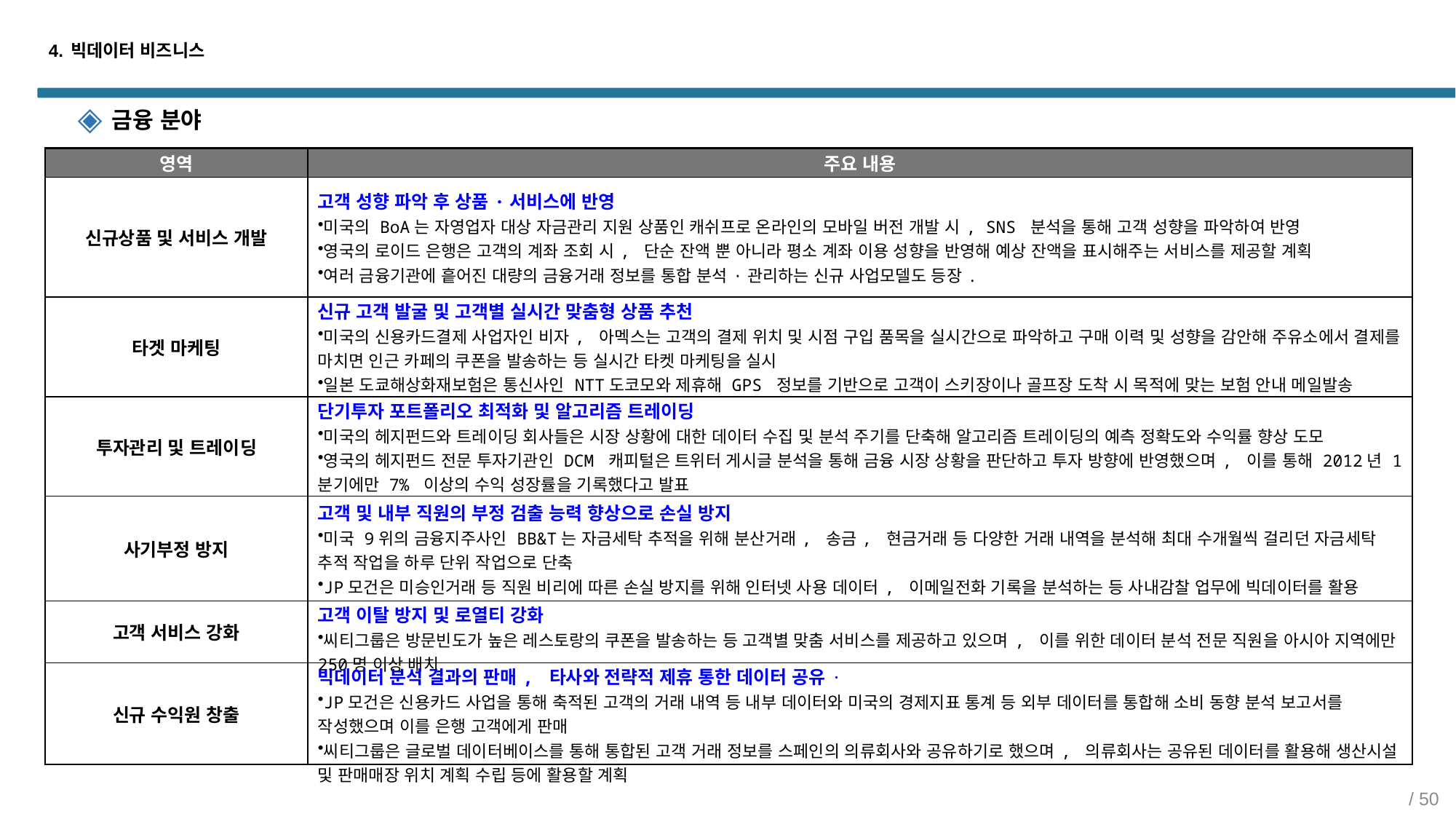

# 4. 빅데이터 비즈니스
금융 분야
| 영역 | 주요 내용 |
| --- | --- |
| 신규상품 및 서비스 개발 | 고객 성향 파악 후 상품·서비스에 반영 미국의 BoA는 자영업자 대상 자금관리 지원 상품인 캐쉬프로 온라인의 모바일 버전 개발 시, SNS 분석을 통해 고객 성향을 파악하여 반영 영국의 로이드 은행은 고객의 계좌 조회 시, 단순 잔액 뿐 아니라 평소 계좌 이용 성향을 반영해 예상 잔액을 표시해주는 서비스를 제공할 계획 여러 금융기관에 흩어진 대량의 금융거래 정보를 통합 분석·관리하는 신규 사업모델도 등장. |
| 타겟 마케팅 | 신규 고객 발굴 및 고객별 실시간 맞춤형 상품 추천 미국의 신용카드결제 사업자인 비자, 아멕스는 고객의 결제 위치 및 시점 구입 품목을 실시간으로 파악하고 구매 이력 및 성향을 감안해 주유소에서 결제를 마치면 인근 카페의 쿠폰을 발송하는 등 실시간 타켓 마케팅을 실시 일본 도쿄해상화재보험은 통신사인 NTT도코모와 제휴해 GPS 정보를 기반으로 고객이 스키장이나 골프장 도착 시 목적에 맞는 보험 안내 메일발송 |
| 투자관리 및 트레이딩 | 단기투자 포트폴리오 최적화 및 알고리즘 트레이딩 미국의 헤지펀드와 트레이딩 회사들은 시장 상황에 대한 데이터 수집 및 분석 주기를 단축해 알고리즘 트레이딩의 예측 정확도와 수익률 향상 도모 영국의 헤지펀드 전문 투자기관인 DCM 캐피털은 트위터 게시글 분석을 통해 금융 시장 상황을 판단하고 투자 방향에 반영했으며, 이를 통해 2012년 1분기에만 7% 이상의 수익 성장률을 기록했다고 발표 |
| 사기부정 방지 | 고객 및 내부 직원의 부정 검출 능력 향상으로 손실 방지 미국 9위의 금융지주사인 BB&T는 자금세탁 추적을 위해 분산거래, 송금, 현금거래 등 다양한 거래 내역을 분석해 최대 수개월씩 걸리던 자금세탁 추적 작업을 하루 단위 작업으로 단축 JP모건은 미승인거래 등 직원 비리에 따른 손실 방지를 위해 인터넷 사용 데이터, 이메일전화 기록을 분석하는 등 사내감찰 업무에 빅데이터를 활용 |
| 고객 서비스 강화 | 고객 이탈 방지 및 로열티 강화 씨티그룹은 방문빈도가 높은 레스토랑의 쿠폰을 발송하는 등 고객별 맞춤 서비스를 제공하고 있으며, 이를 위한 데이터 분석 전문 직원을 아시아 지역에만 250명 이상 배치 |
| 신규 수익원 창출 | 빅데이터 분석 결과의 판매, 타사와 전략적 제휴 통한 데이터 공유· JP모건은 신용카드 사업을 통해 축적된 고객의 거래 내역 등 내부 데이터와 미국의 경제지표 통계 등 외부 데이터를 통합해 소비 동향 분석 보고서를 작성했으며 이를 은행 고객에게 판매 씨티그룹은 글로벌 데이터베이스를 통해 통합된 고객 거래 정보를 스페인의 의류회사와 공유하기로 했으며, 의류회사는 공유된 데이터를 활용해 생산시설 및 판매매장 위치 계획 수립 등에 활용할 계획 |
/ 50